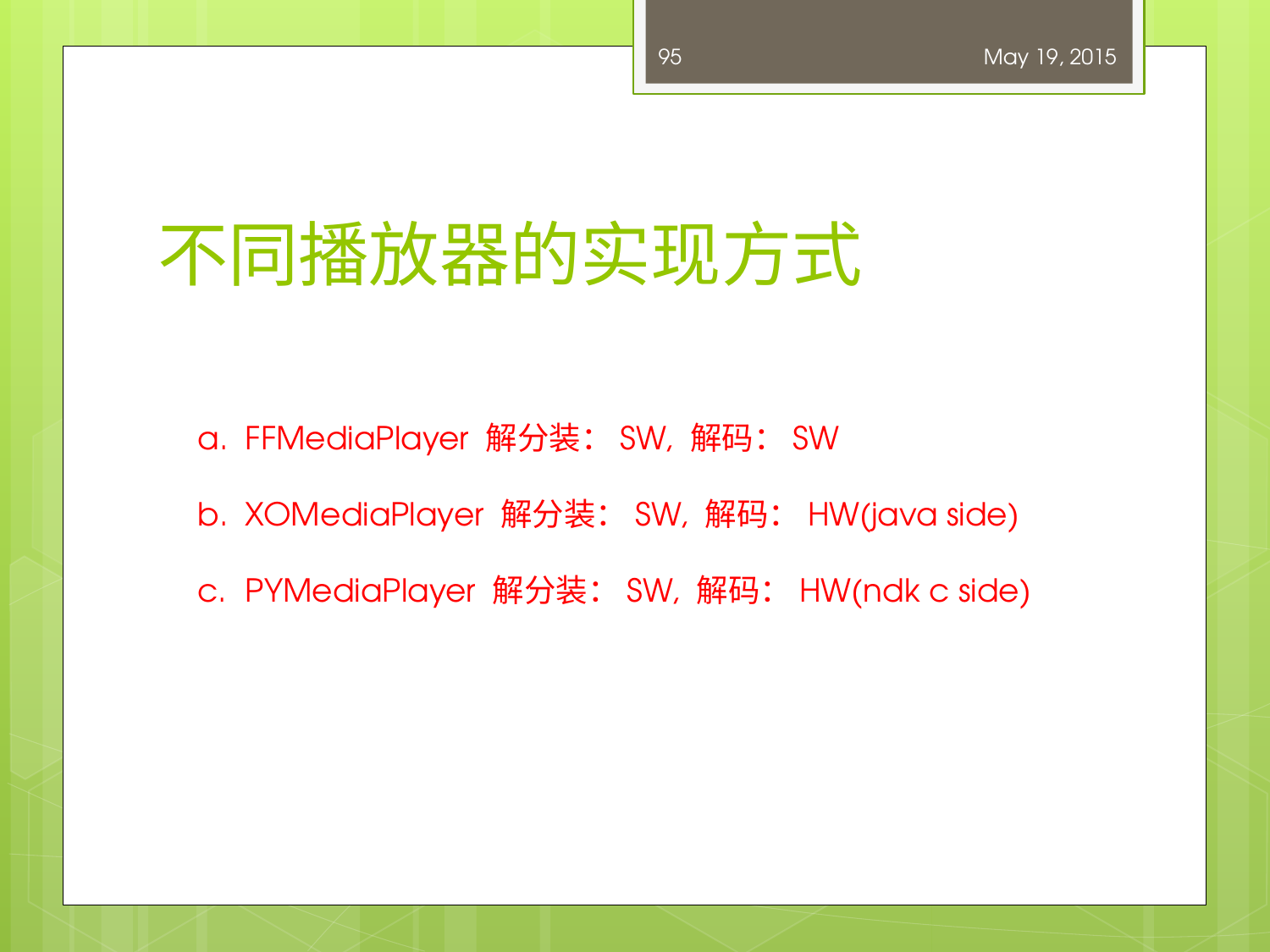

95
May 19, 2015
# 不同播放器的实现方式
FFMediaPlayer 解分装：SW, 解码：SW
XOMediaPlayer 解分装：SW, 解码：HW(java side)
PYMediaPlayer 解分装：SW, 解码：HW(ndk c side)